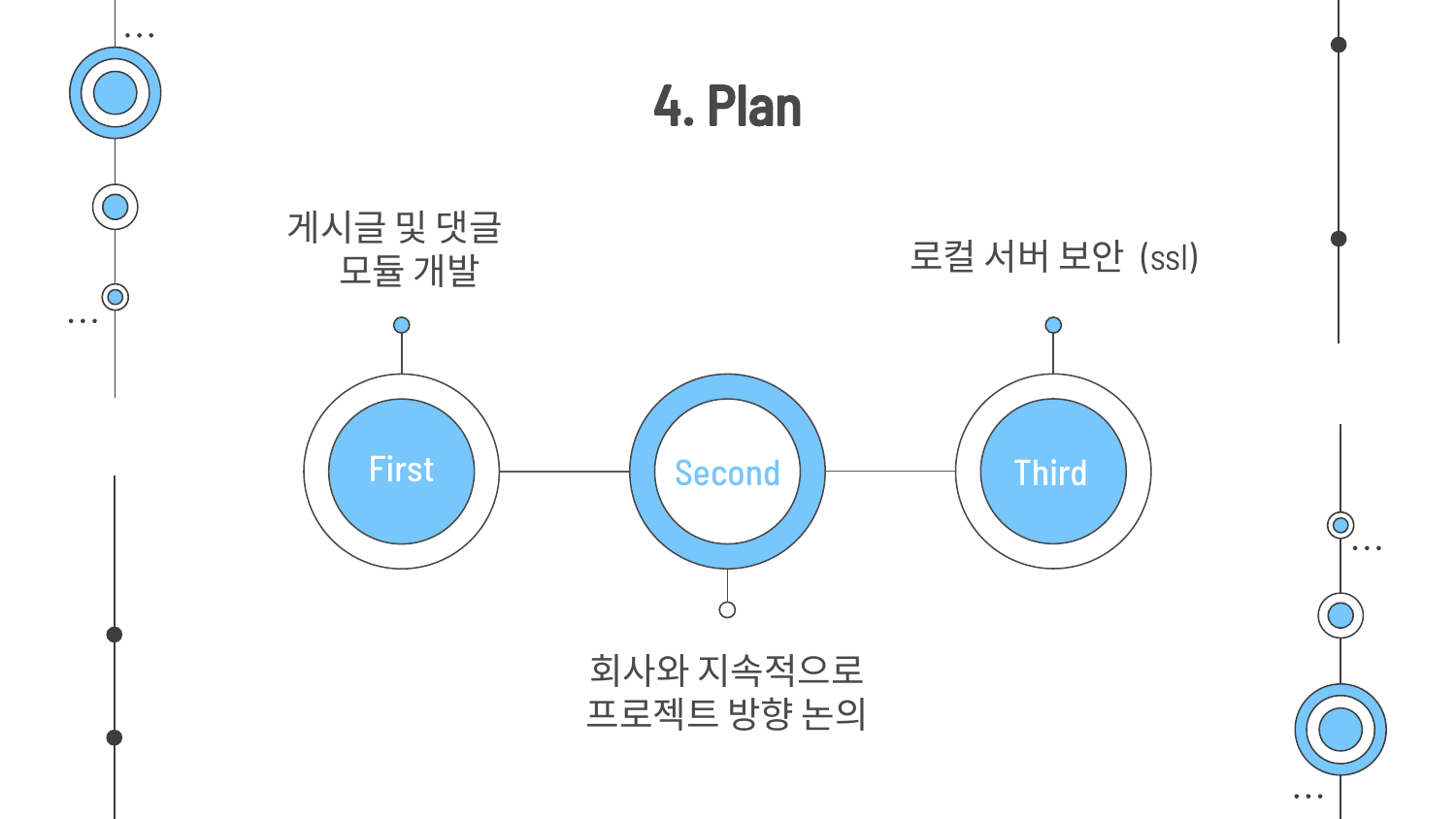

# 4. Plan
게시글 및 댓글
모듈 개발
로컬 서버 보안 (ssl)

First
Second
Third
회사와 지속적으로 프로젝트 방향 논의